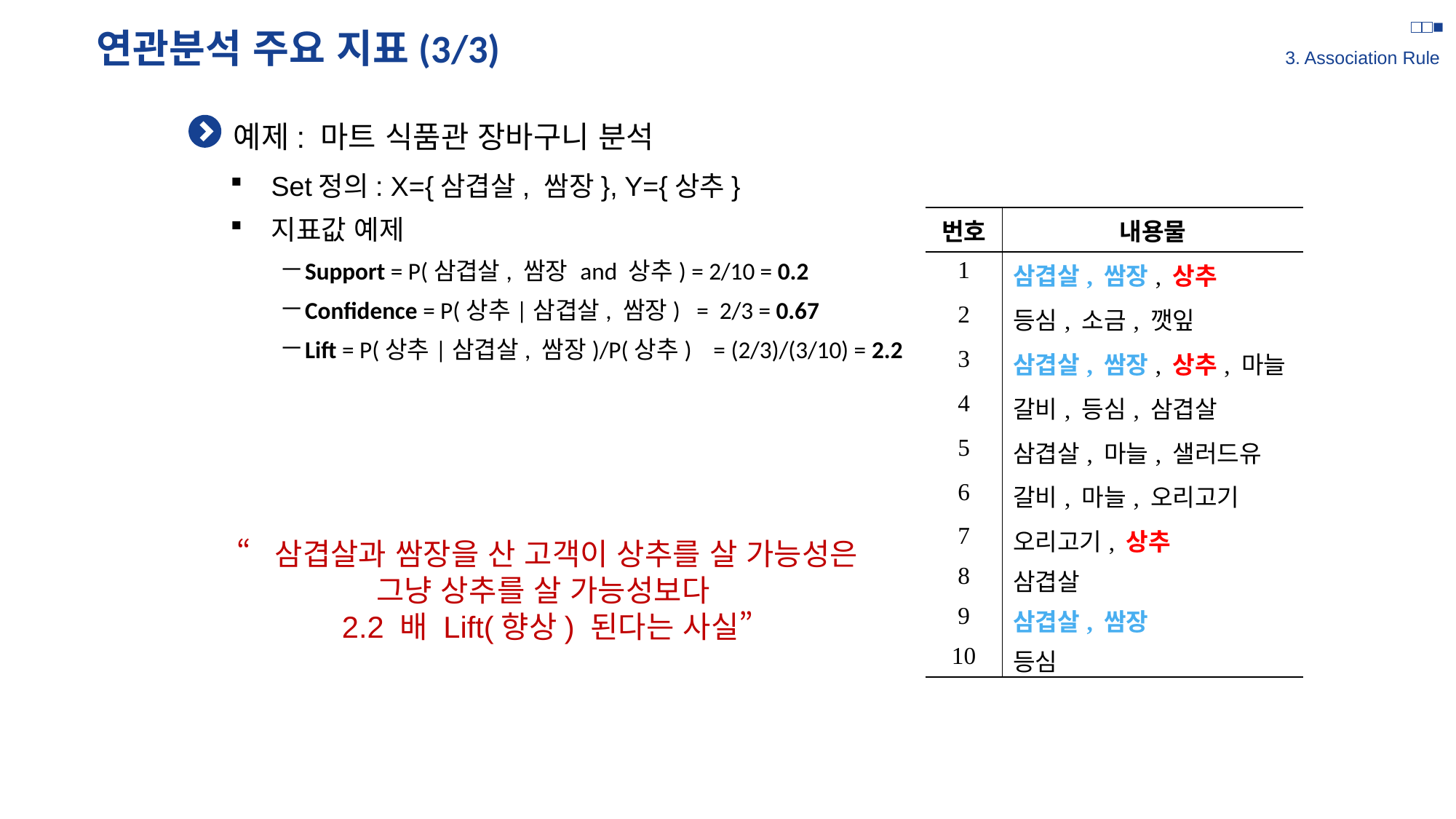

□□■
3. Association Rule
# 연관분석 주요 지표(3/3)
예제: 마트 식품관 장바구니 분석
Set정의: X={삼겹살, 쌈장}, Y={상추}
지표값 예제
Support = P(삼겹살, 쌈장 and 상추) = 2/10 = 0.2
Confidence = P(상추|삼겹살, 쌈장)   =  2/3 = 0.67
Lift = P(상추|삼겹살, 쌈장)/P(상추)    = (2/3)/(3/10) = 2.2

| 번호 | 내용물 |
| --- | --- |
| 1 | 삼겹살, 쌈장, 상추 |
| 2 | 등심, 소금, 깻잎 |
| 3 | 삼겹살, 쌈장, 상추, 마늘 |
| 4 | 갈비, 등심, 삼겹살 |
| 5 | 삼겹살, 마늘, 샐러드유 |
| 6 | 갈비, 마늘, 오리고기 |
| 7 | 오리고기, 상추 |
| 8 | 삼겹살 |
| 9 | 삼겹살, 쌈장 |
| 10 | 등심 |
“삼겹살과 쌈장을 산 고객이 상추를 살 가능성은
그냥 상추를 살 가능성보다
2.2 배 Lift(향상) 된다는 사실”